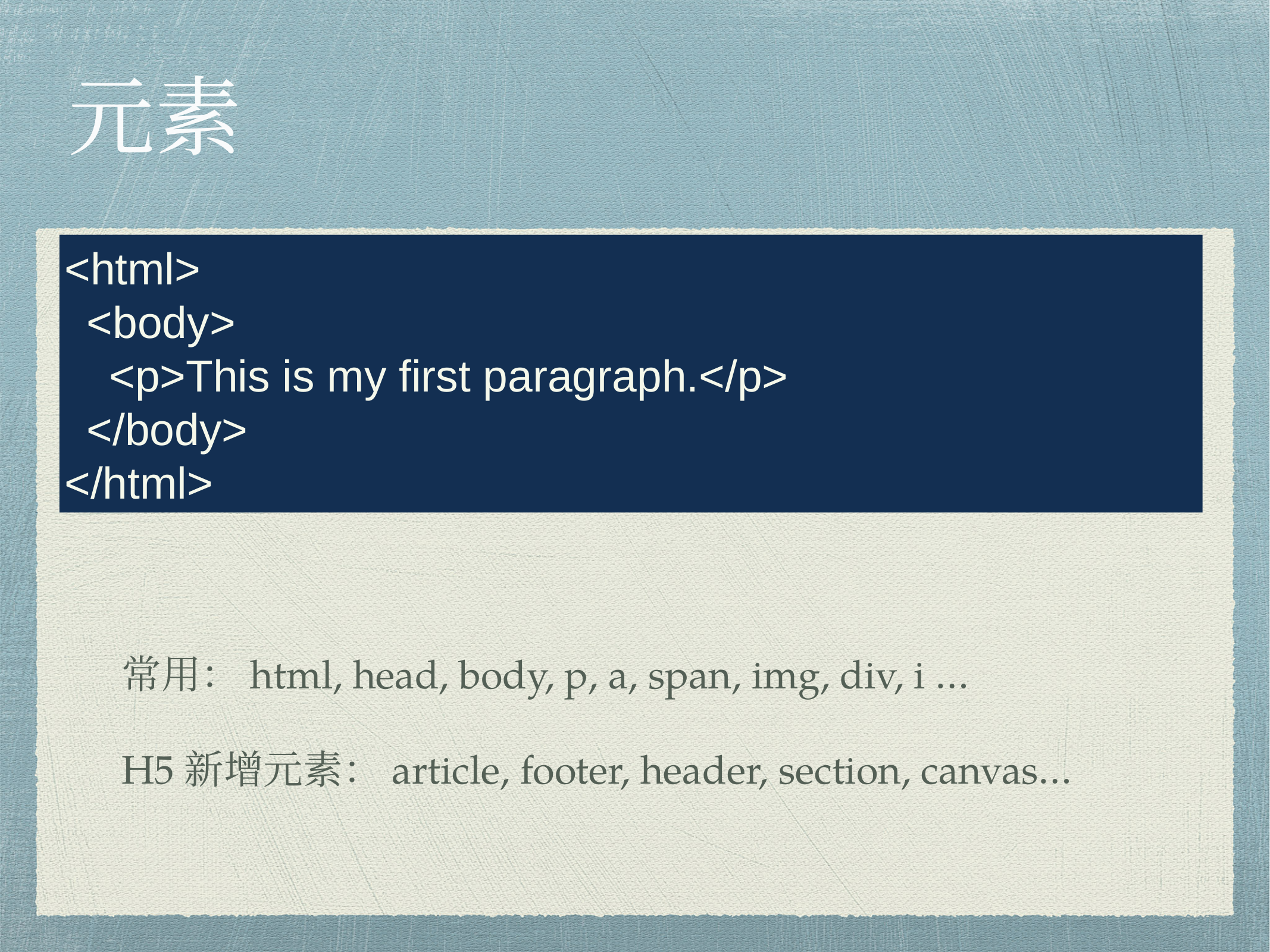

# 元素
<html>
<body>
<p>This is my first paragraph.</p>
</body>
</html>
常用：html, head, body, p, a, span, img, div, i …

H5新增元素：article, footer, header, section, canvas…